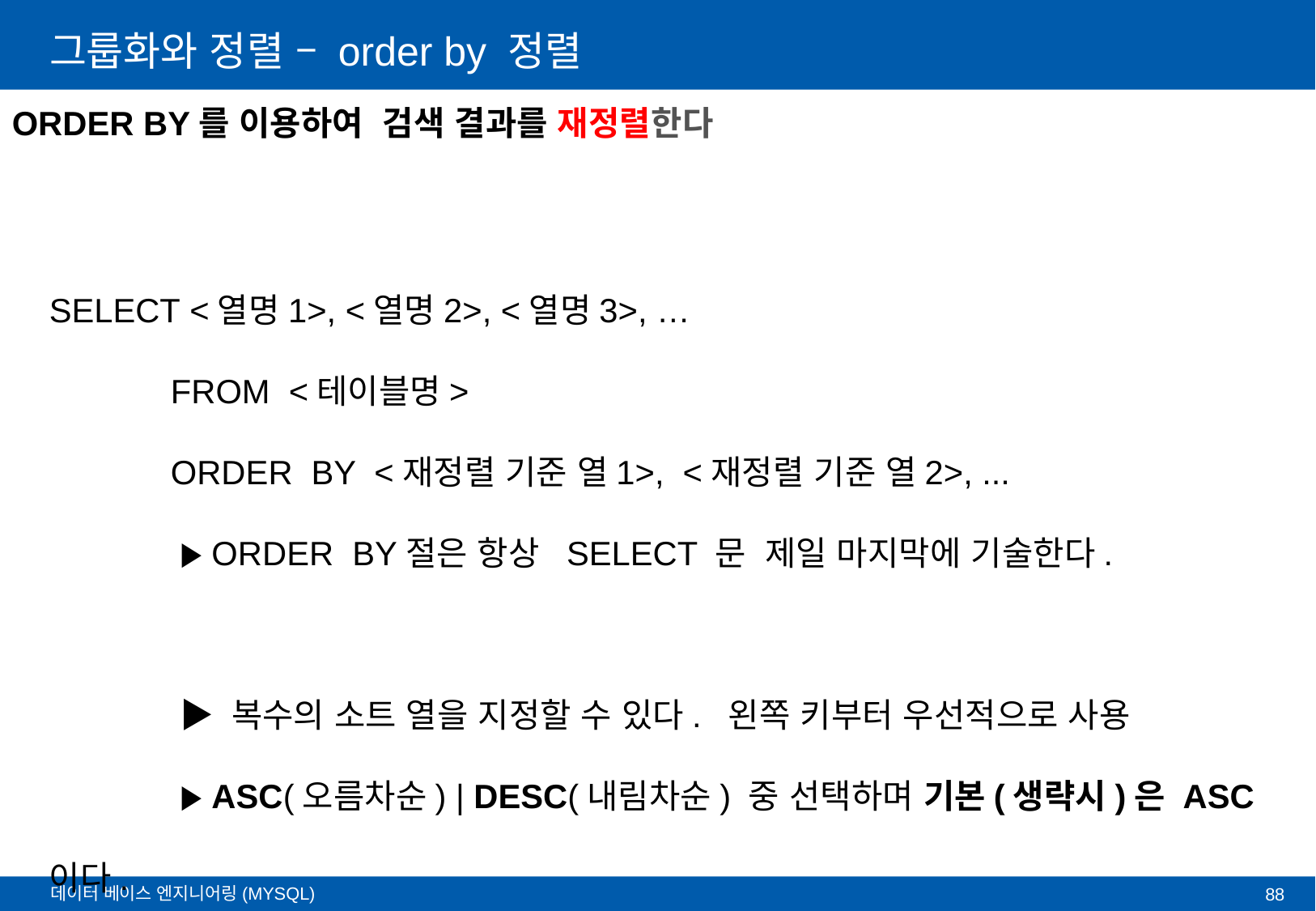

# 그룹화와 정렬 – order by 정렬
ORDER BY를 이용하여  검색 결과를 재정렬한다
SELECT <열명1>, <열명2>, <열명3>, …
	FROM  <테이블명>
	ORDER  BY  <재정렬 기준 열1>,  <재정렬 기준 열2>, ...
	 ▶ ORDER  BY절은 항상  SELECT 문  제일 마지막에 기술한다.

	 ▶ 복수의 소트 열을 지정할 수 있다.  왼쪽 키부터 우선적으로 사용
	 ▶ ASC(오름차순) | DESC(내림차순) 중 선택하며 기본(생략시)은 ASC이다.
88